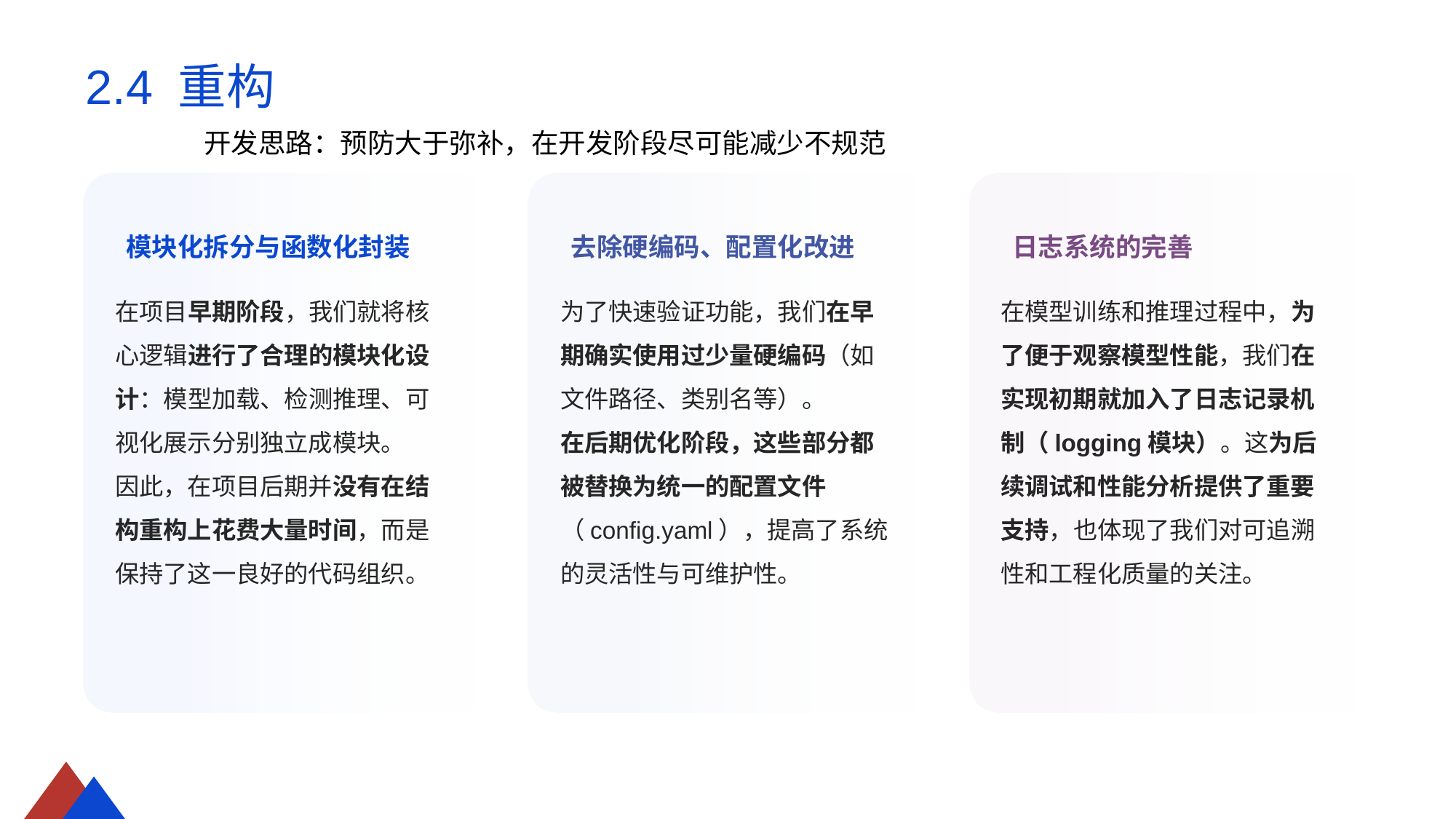

2.4 重构
开发思路：预防大于弥补，在开发阶段尽可能减少不规范

模块化拆分与函数化封装
去除硬编码、配置化改进
日志系统的完善
在项目早期阶段，我们就将核心逻辑进行了合理的模块化设计：模型加载、检测推理、可视化展示分别独立成模块。
因此，在项目后期并没有在结构重构上花费大量时间，而是保持了这一良好的代码组织。
为了快速验证功能，我们在早期确实使用过少量硬编码（如文件路径、类别名等）。
在后期优化阶段，这些部分都被替换为统一的配置文件（config.yaml），提高了系统的灵活性与可维护性。
在模型训练和推理过程中，为了便于观察模型性能，我们在实现初期就加入了日志记录机制（logging模块）。这为后续调试和性能分析提供了重要支持，也体现了我们对可追溯性和工程化质量的关注。